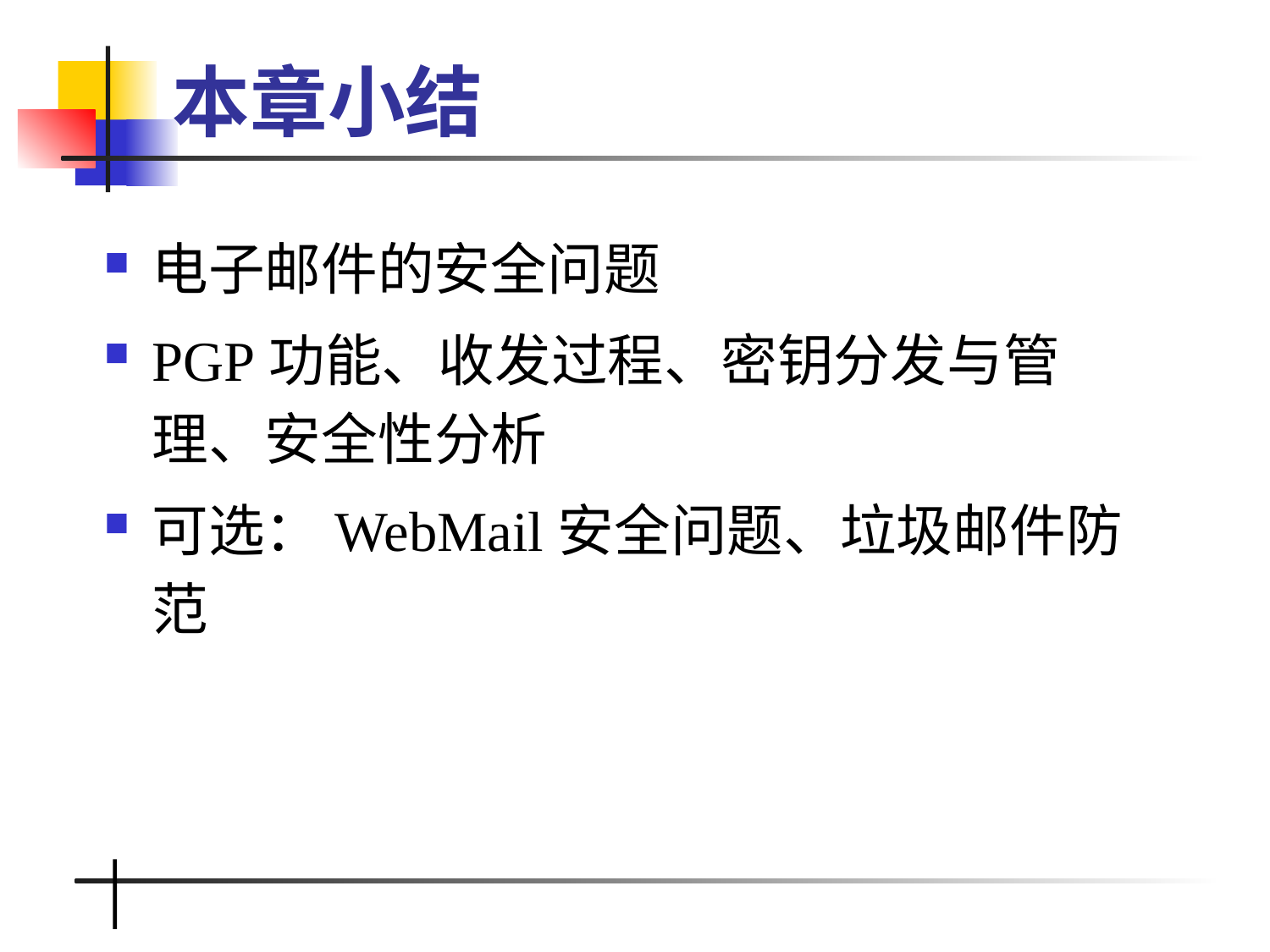

# 本章小结
电子邮件的安全问题
PGP功能、收发过程、密钥分发与管理、安全性分析
可选：WebMail安全问题、垃圾邮件防范